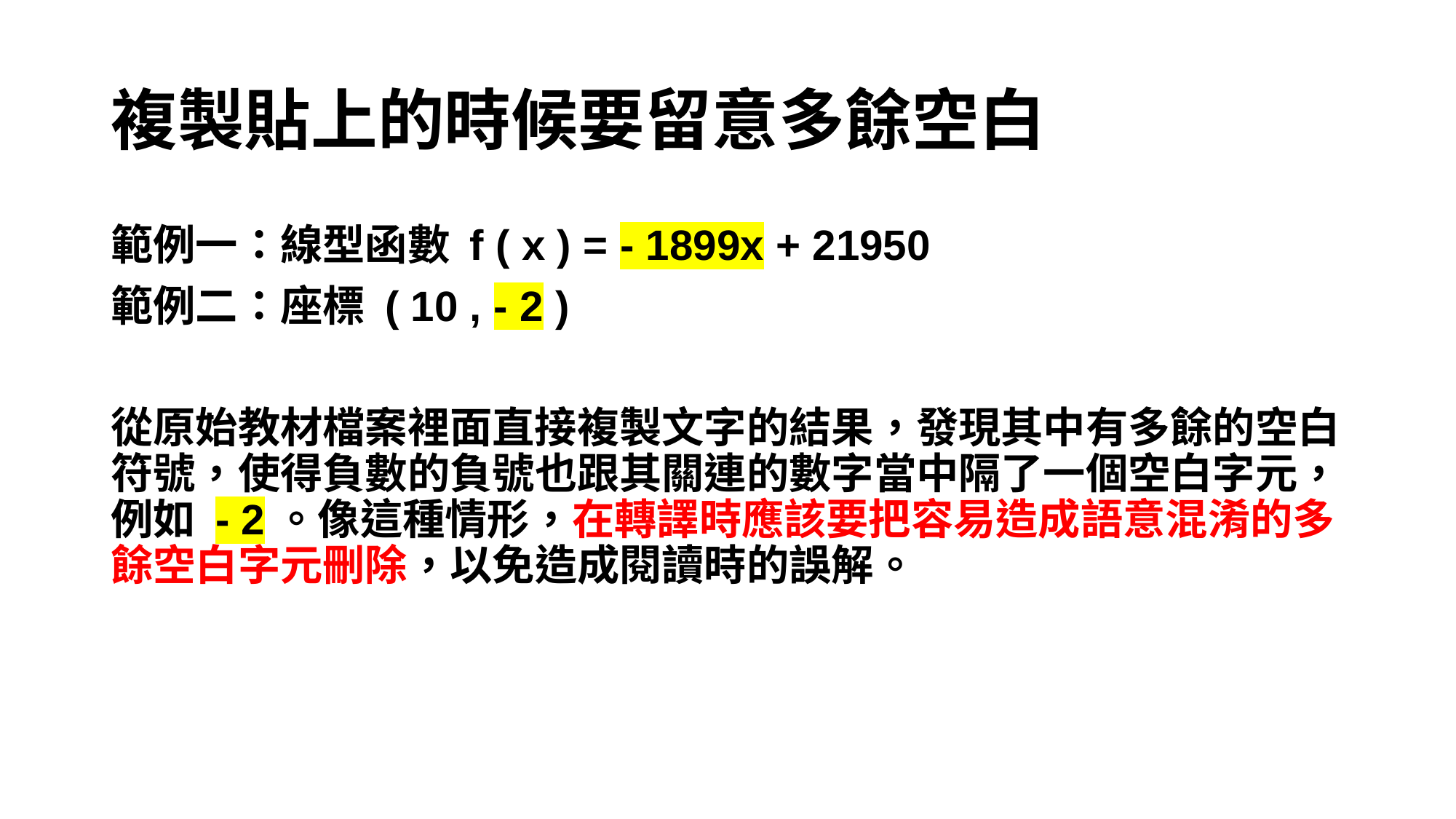

# 複製貼上的時候要留意多餘空白
範例一：線型函數 f ( x ) = - 1899x + 21950
範例二：座標 ( 10 , - 2 )

從原始教材檔案裡面直接複製文字的結果，發現其中有多餘的空白符號，使得負數的負號也跟其關連的數字當中隔了一個空白字元，例如 - 2。像這種情形，在轉譯時應該要把容易造成語意混淆的多餘空白字元刪除，以免造成閱讀時的誤解。